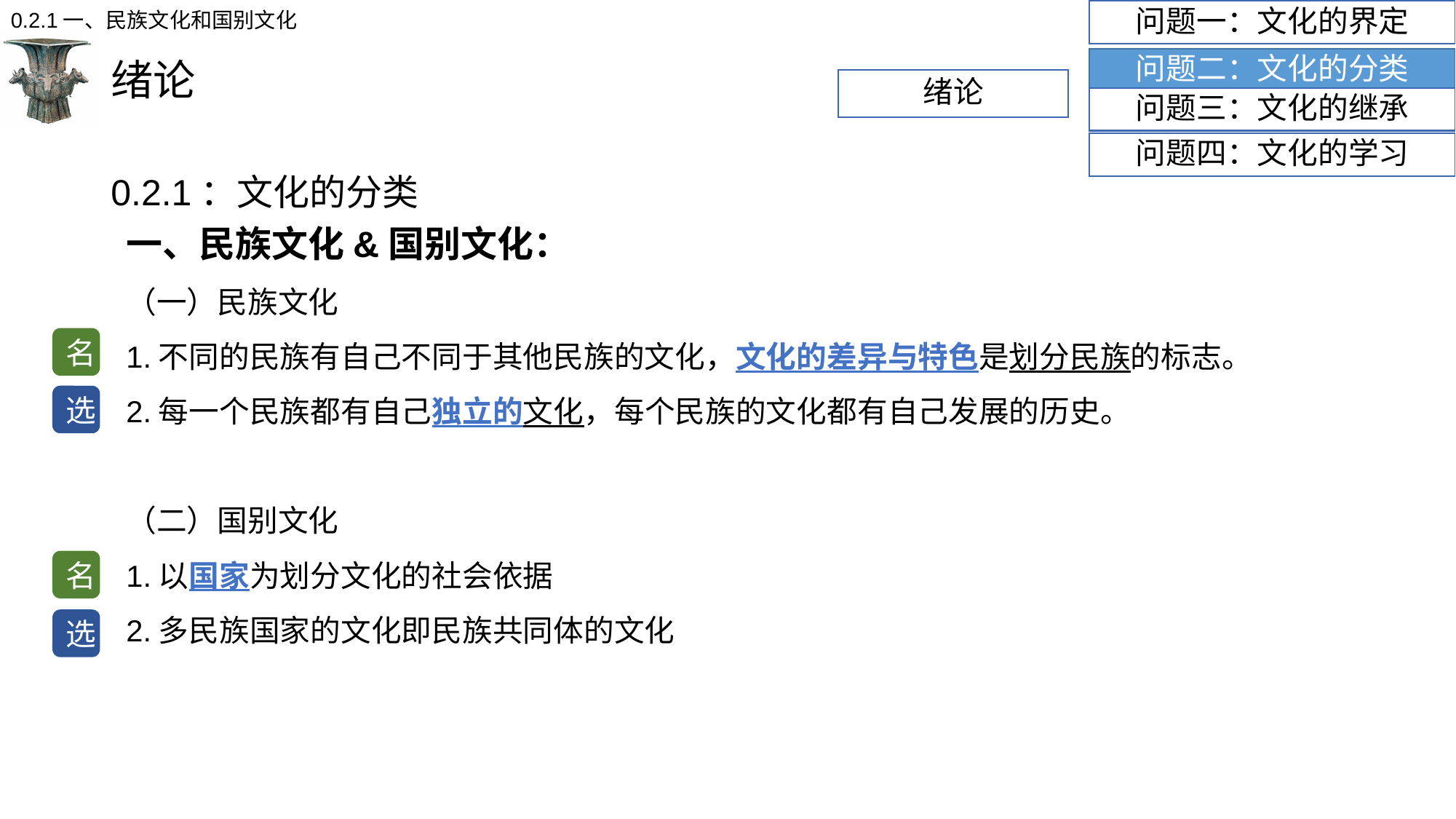

绪论
0.2.1一、民族文化和国别文化
问题一：文化的界定
# 绪论
问题二：文化的分类
问题三：文化的继承
问题四：文化的学习
0.2.1：文化的分类

一、民族文化&国别文化：
（一）民族文化
1.不同的民族有自己不同于其他民族的文化，文化的差异与特色是划分民族的标志。
2.每一个民族都有自己独立的文化，每个民族的文化都有自己发展的历史。

（二）国别文化
1.以国家为划分文化的社会依据
2.多民族国家的文化即民族共同体的文化
名
选
名
选
80